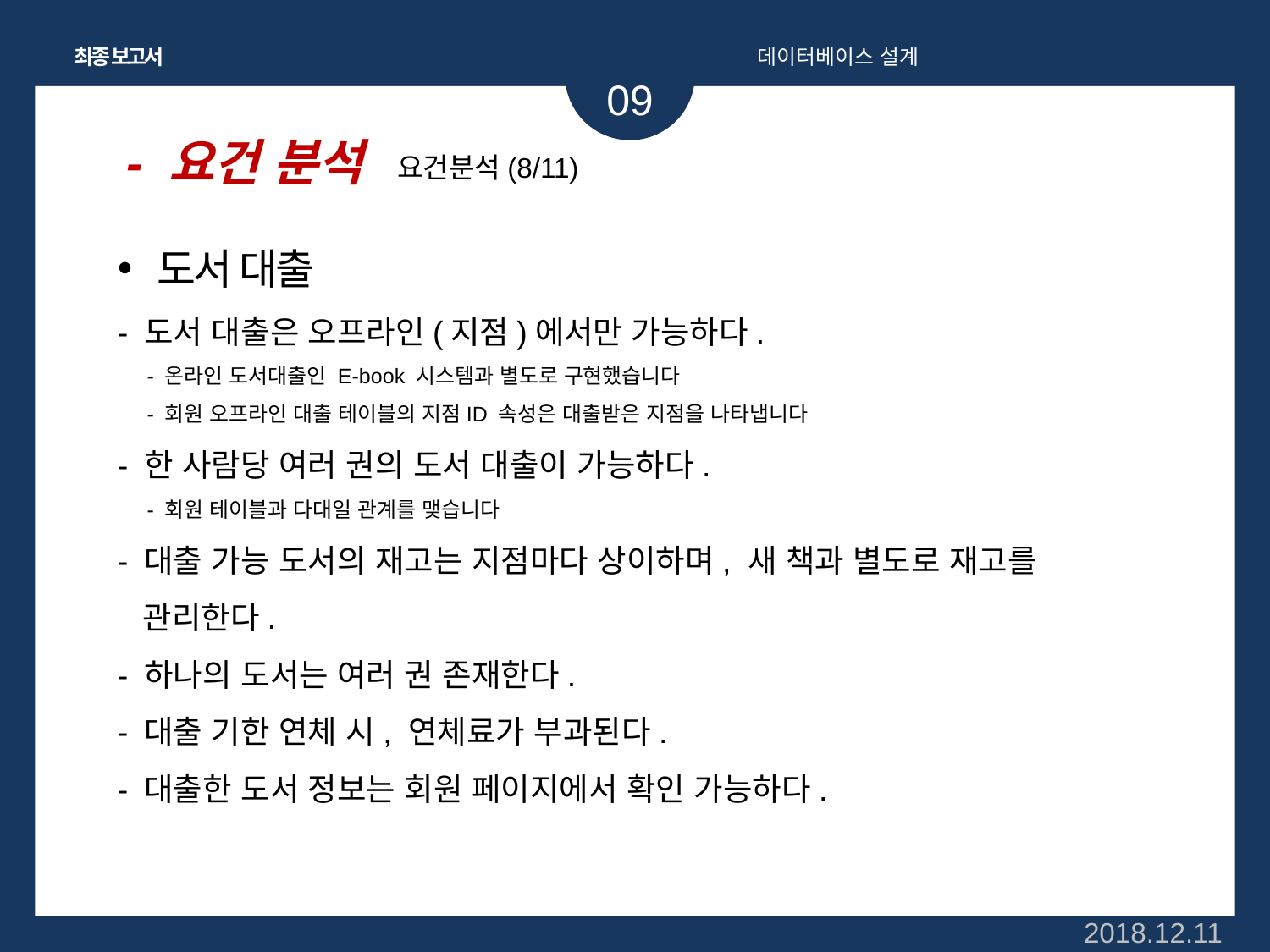

최종 보고서
데이터베이스 설계
09

- 요건 분석
요건분석(8/11)
도서 대출
- 도서 대출은 오프라인(지점)에서만 가능하다.
     - 온라인 도서대출인 E-book 시스템과 별도로 구현했습니다
     - 회원 오프라인 대출 테이블의 지점ID 속성은 대출받은 지점을 나타냅니다
- 한 사람당 여러 권의 도서 대출이 가능하다.
     - 회원 테이블과 다대일 관계를 맺습니다
- 대출 가능 도서의 재고는 지점마다 상이하며, 새 책과 별도로 재고를
  관리한다.
- 하나의 도서는 여러 권 존재한다.
- 대출 기한 연체 시, 연체료가 부과된다.
- 대출한 도서 정보는 회원 페이지에서 확인 가능하다.

2018.12.11